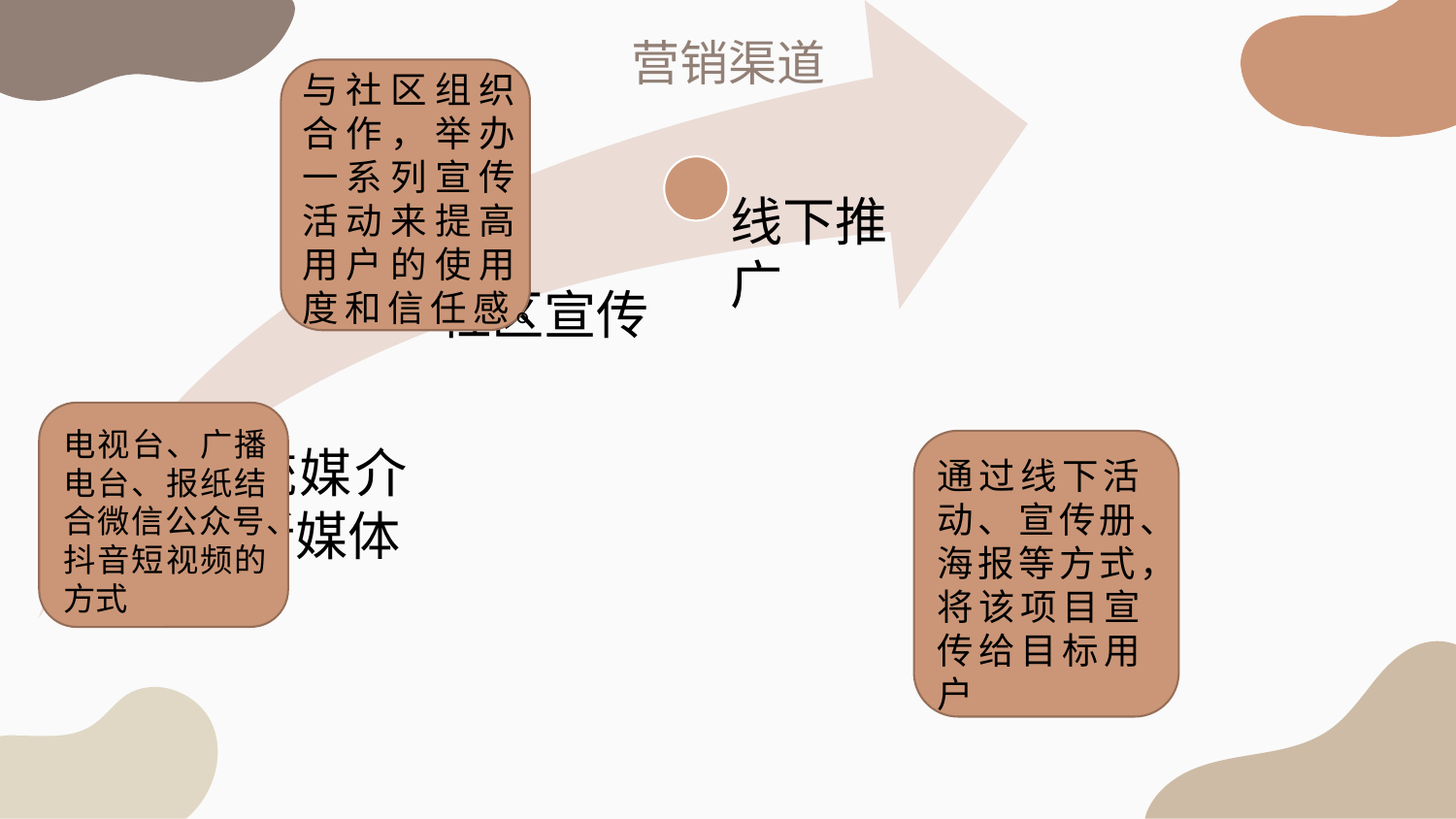

营销渠道

与社区组织合作，举办一系列宣传活动来提高用户的使用度和信任感。
传统媒介与新媒体
社区宣传
线下推广

电视台、广播电台、报纸结合微信公众号、抖音短视频的方式

通过线下活动、宣传册、海报等方式，将该项目宣传给目标用户